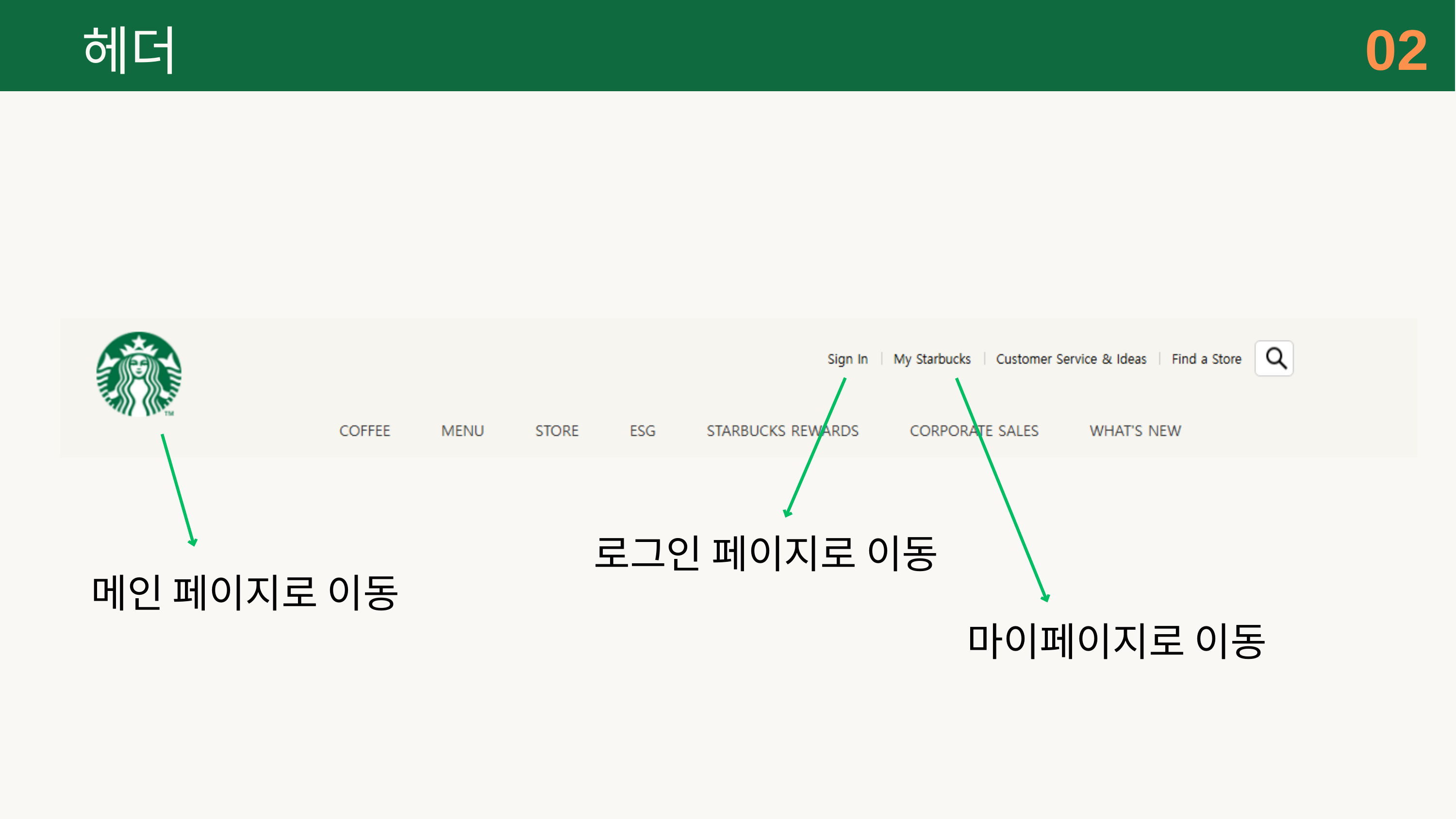

02
헤더

로그인 페이지로 이동
메인 페이지로 이동
마이페이지로 이동